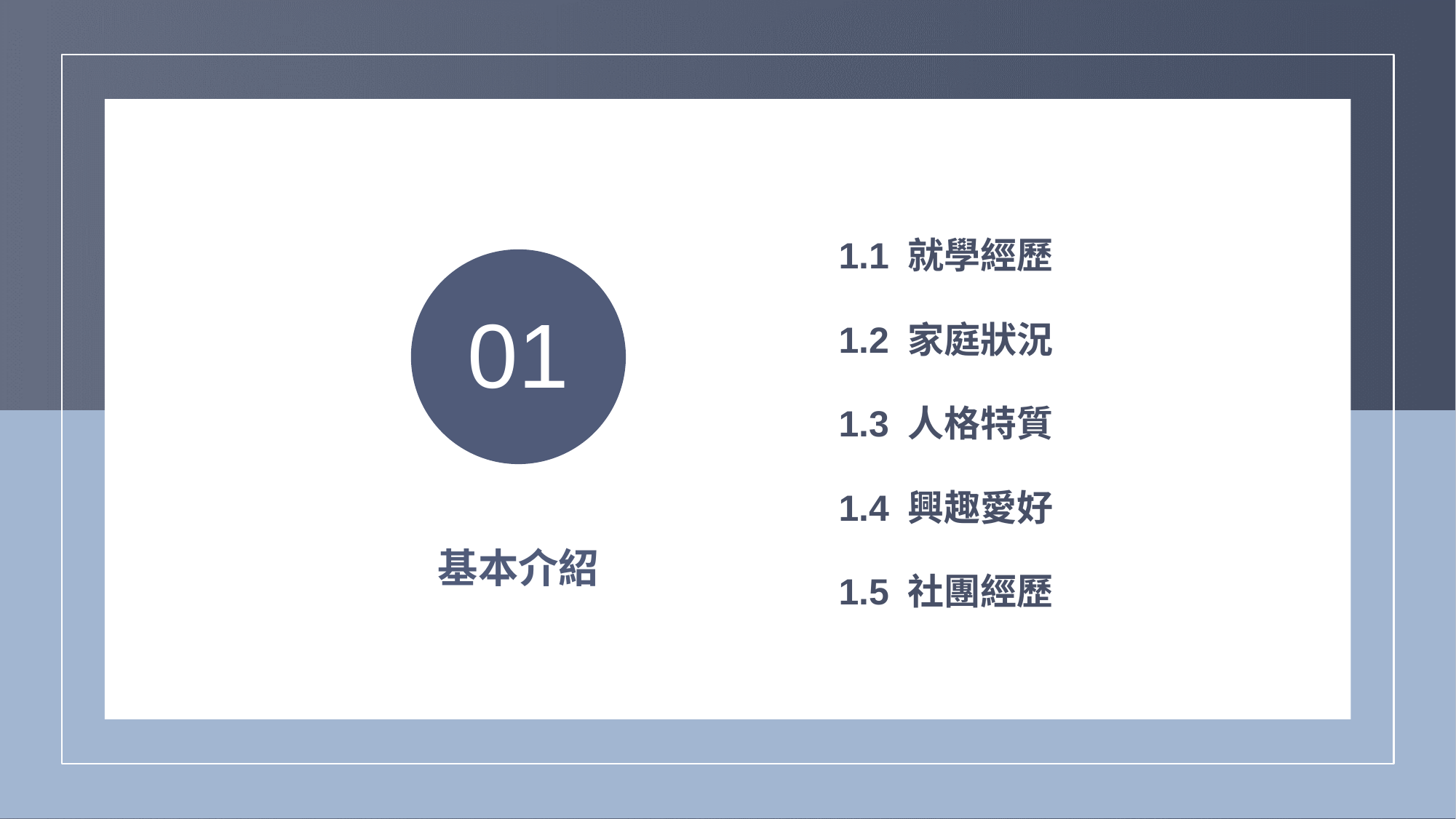

1.1 就學經歷
01
1.2 家庭狀況
1.3 人格特質
1.4 興趣愛好
基本介紹
1.5 社團經歷